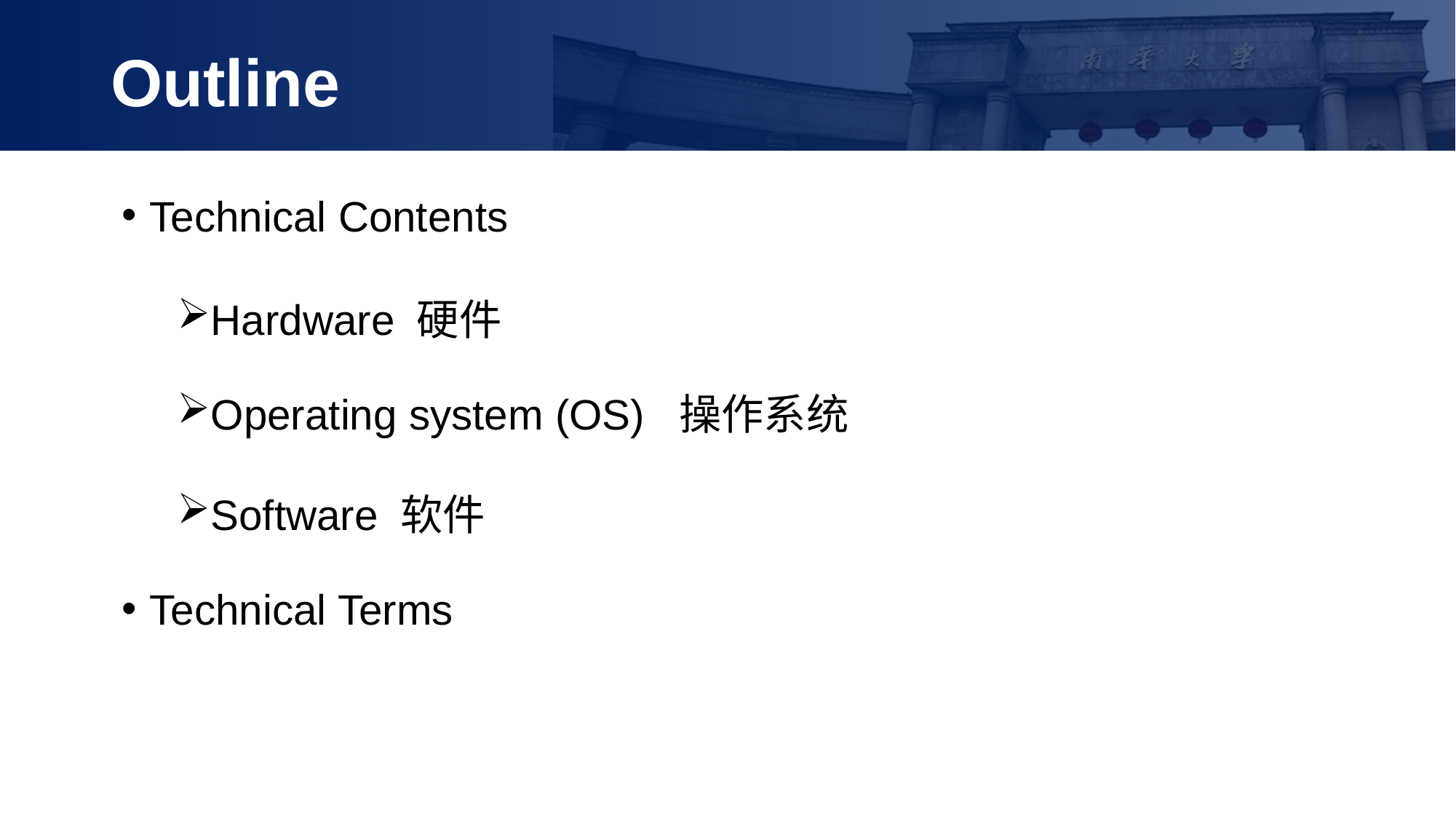

Outline
Technical Contents
Hardware 硬件
Operating system (OS)  操作系统
Software 软件
Technical Terms